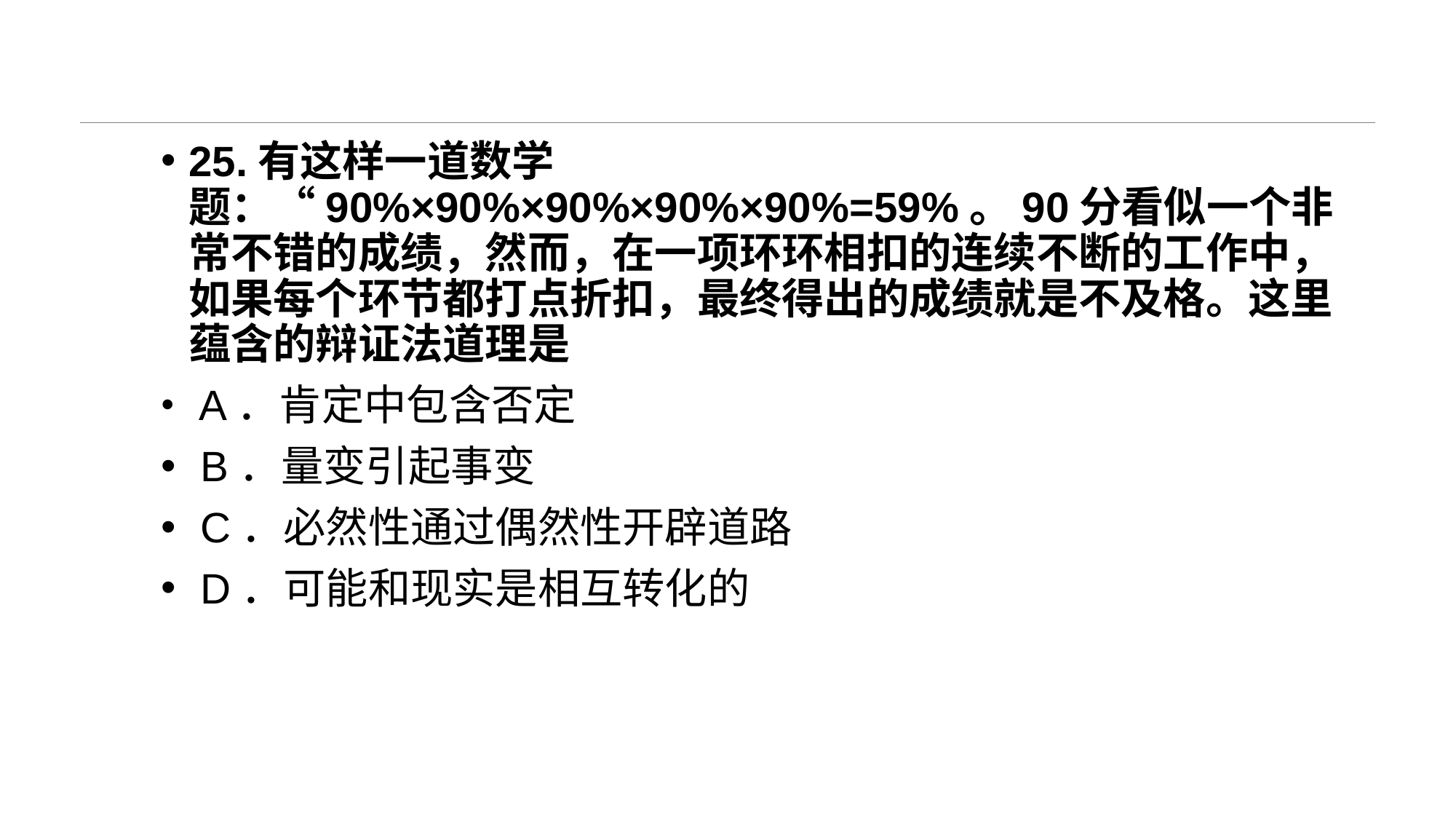

#
25.有这样一道数学题：“90%×90%×90%×90%×90%=59%。90分看似一个非常不错的成绩，然而，在一项环环相扣的连续不断的工作中，如果每个环节都打点折扣，最终得出的成绩就是不及格。这里蕴含的辩证法道理是
 A．肯定中包含否定
 B．量变引起事变
 C．必然性通过偶然性开辟道路
 D．可能和现实是相互转化的